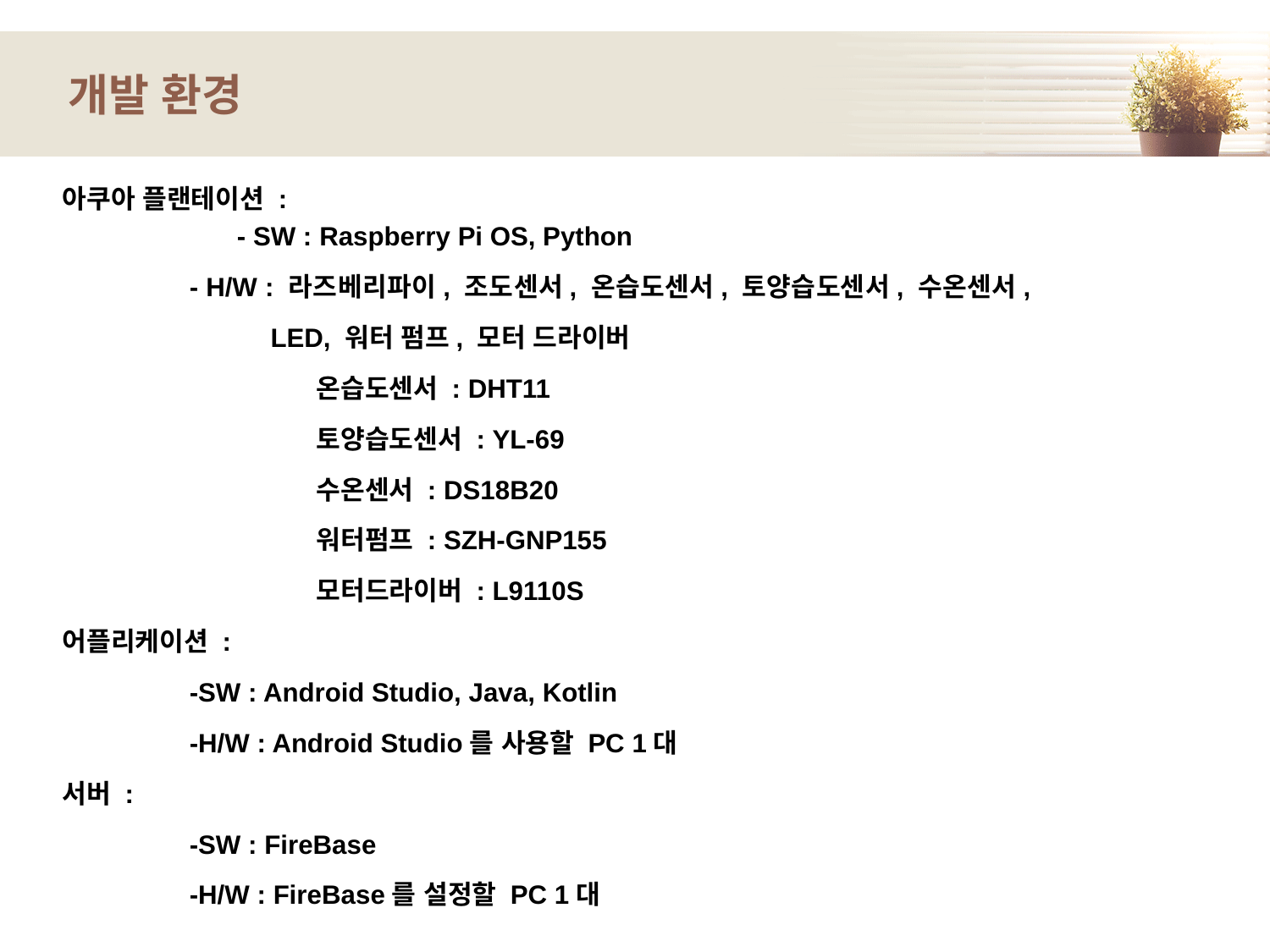

# 개발 환경
아쿠아 플랜테이션 :
		- SW : Raspberry Pi OS, Python
	- H/W : 라즈베리파이, 조도센서, 온습도센서, 토양습도센서, 수온센서, 			           LED, 워터 펌프, 모터 드라이버
		온습도센서 : DHT11
		토양습도센서 : YL-69
		수온센서 : DS18B20
		워터펌프 : SZH-GNP155
		모터드라이버 : L9110S
어플리케이션 :
	-SW : Android Studio, Java, Kotlin
	-H/W : Android Studio를 사용할 PC 1대
서버 :
	-SW : FireBase
	-H/W : FireBase를 설정할 PC 1대